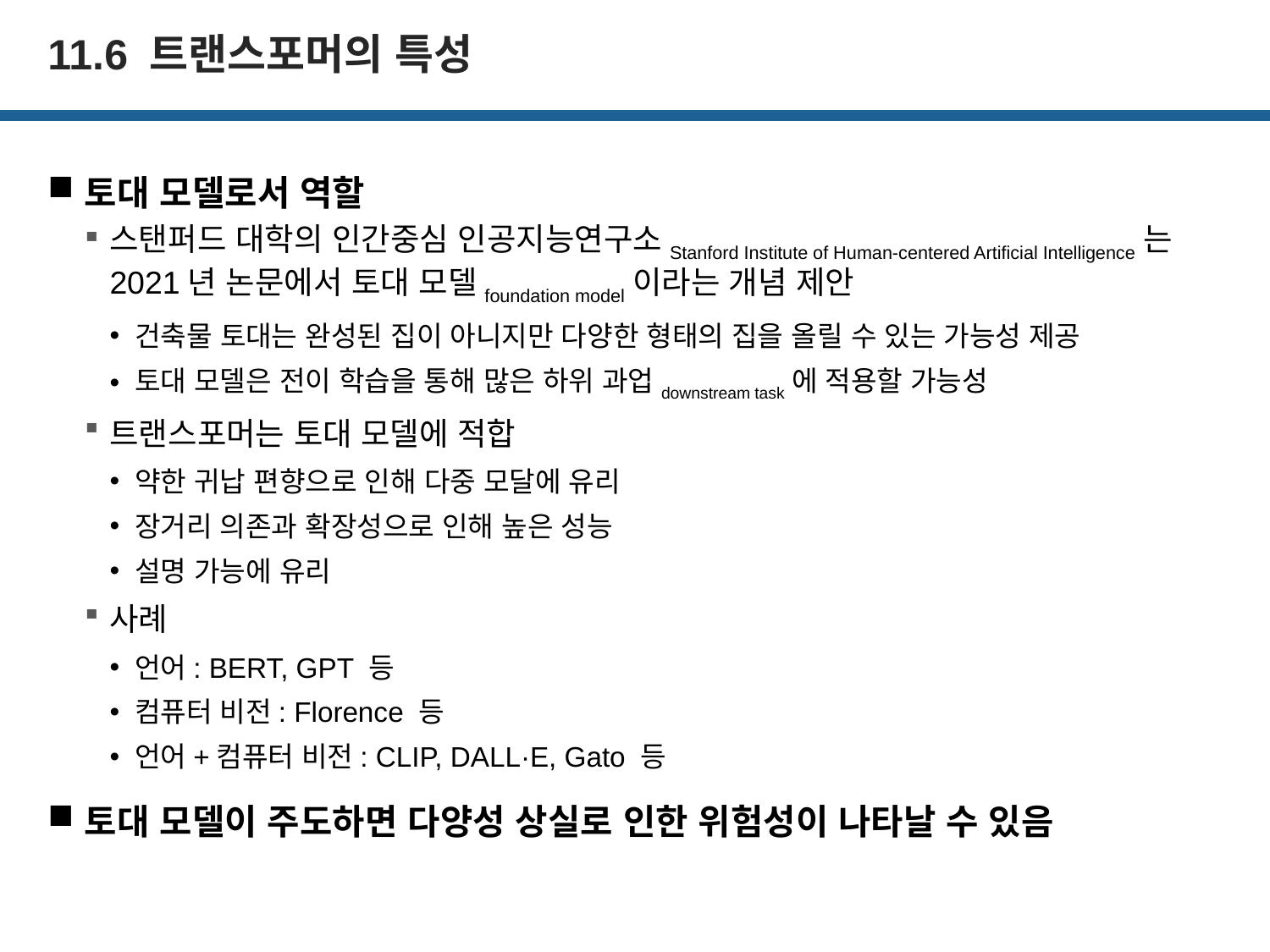

# 11.6 트랜스포머의 특성
토대 모델로서 역할
스탠퍼드 대학의 인간중심 인공지능연구소Stanford Institute of Human-centered Artificial Intelligence는 2021년 논문에서 토대 모델foundation model이라는 개념 제안
건축물 토대는 완성된 집이 아니지만 다양한 형태의 집을 올릴 수 있는 가능성 제공
토대 모델은 전이 학습을 통해 많은 하위 과업downstream task에 적용할 가능성
트랜스포머는 토대 모델에 적합
약한 귀납 편향으로 인해 다중 모달에 유리
장거리 의존과 확장성으로 인해 높은 성능
설명 가능에 유리
사례
언어: BERT, GPT 등
컴퓨터 비전: Florence 등
언어+컴퓨터 비전: CLIP, DALL·E, Gato 등
토대 모델이 주도하면 다양성 상실로 인한 위험성이 나타날 수 있음